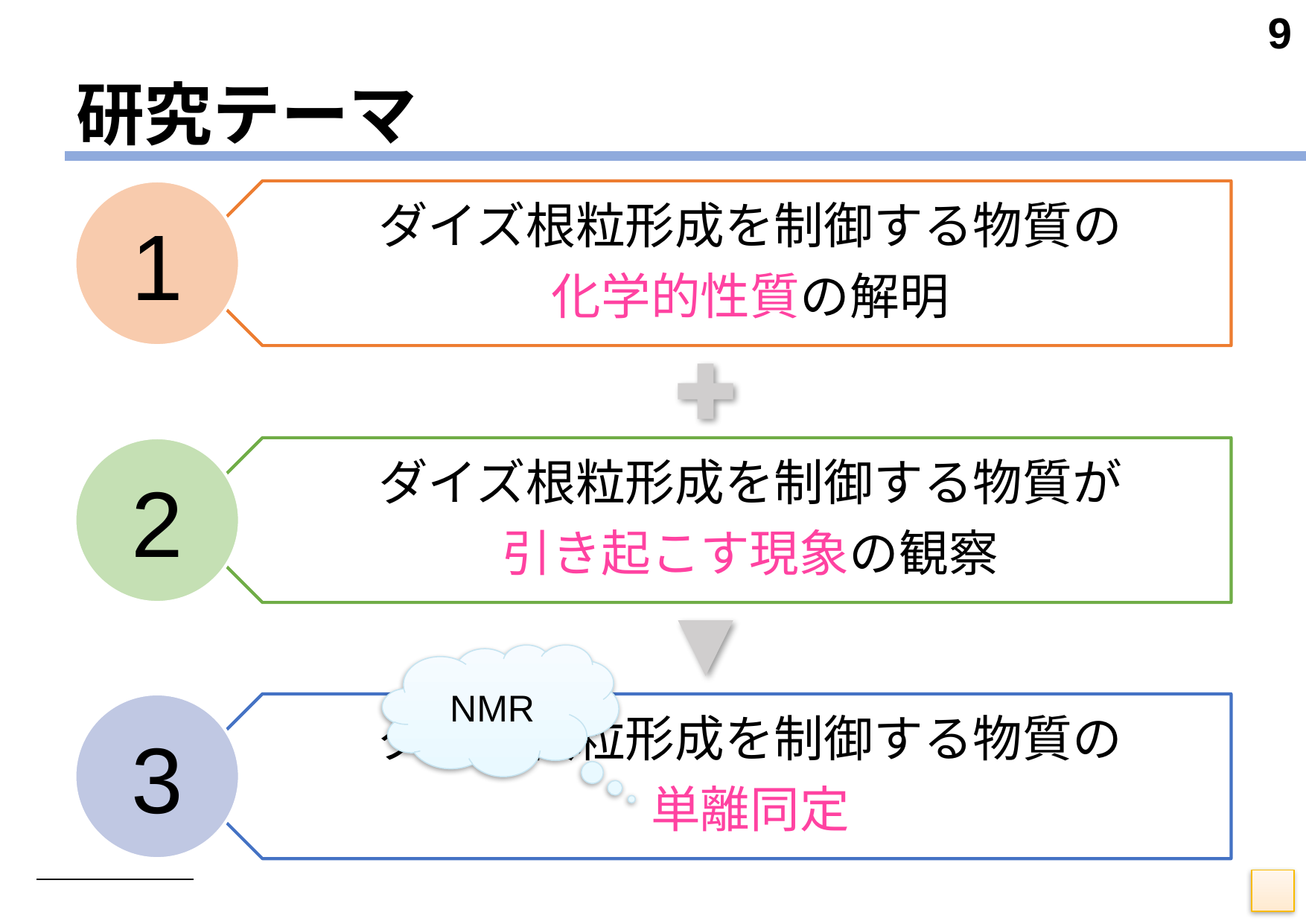

9
# 研究テーマ

ダイズ根粒形成を制御する物質の
化学的性質の解明
1

ダイズ根粒形成を制御する物質が
引き起こす現象の観察
2

NMR
ダイズ根粒形成を制御する物質の
単離同定
3